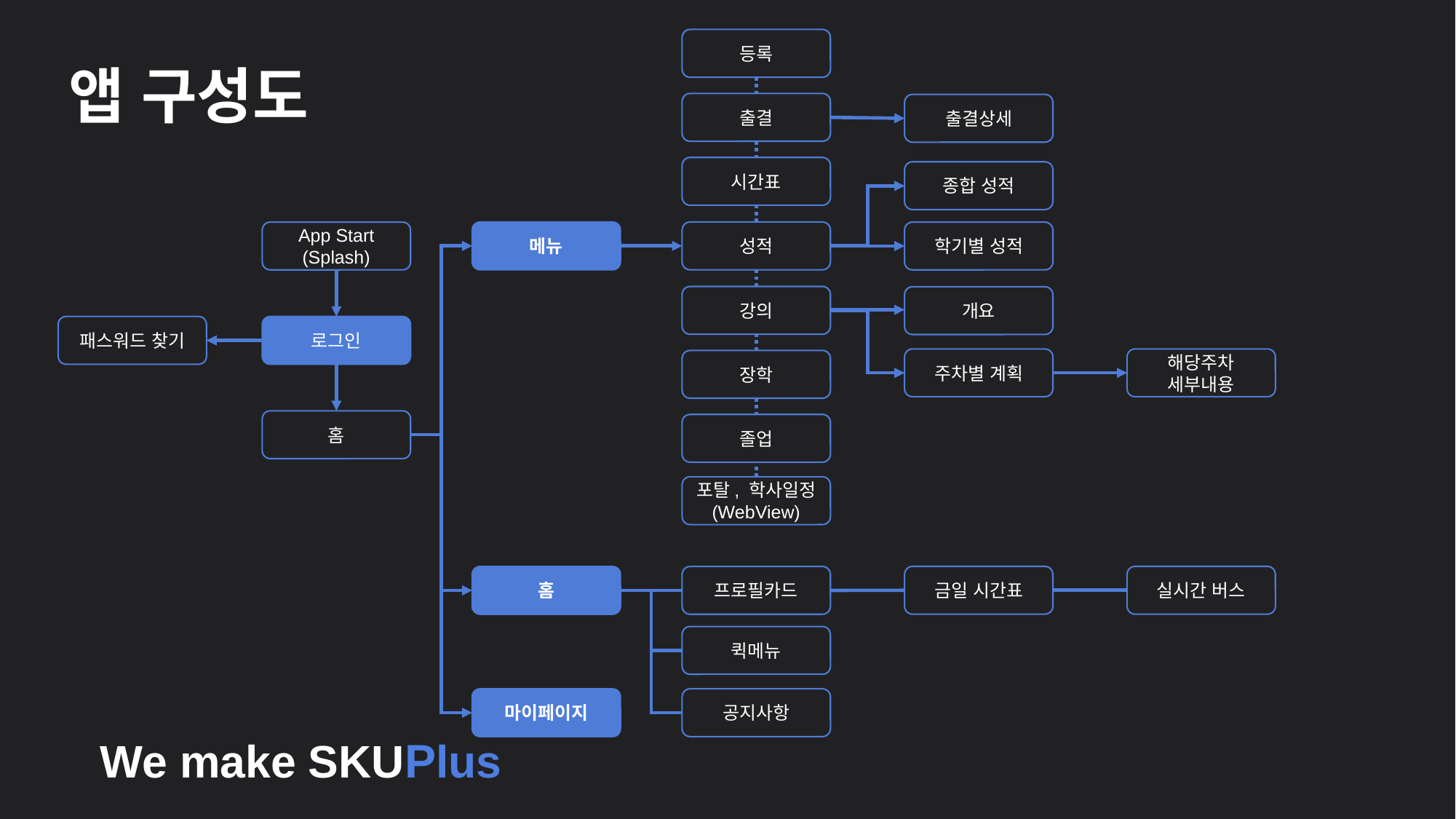

등록
앱 구성도
출결
출결상세
시간표
종합 성적
메뉴
성적
App Start
(Splash)
학기별 성적
강의
개요
패스워드 찾기
로그인
주차별 계획
해당주차
세부내용
장학
홈
졸업
포탈, 학사일정
(WebView)
금일 시간표
실시간 버스
홈
프로필카드
퀵메뉴
마이페이지
공지사항
We make SKUPlus